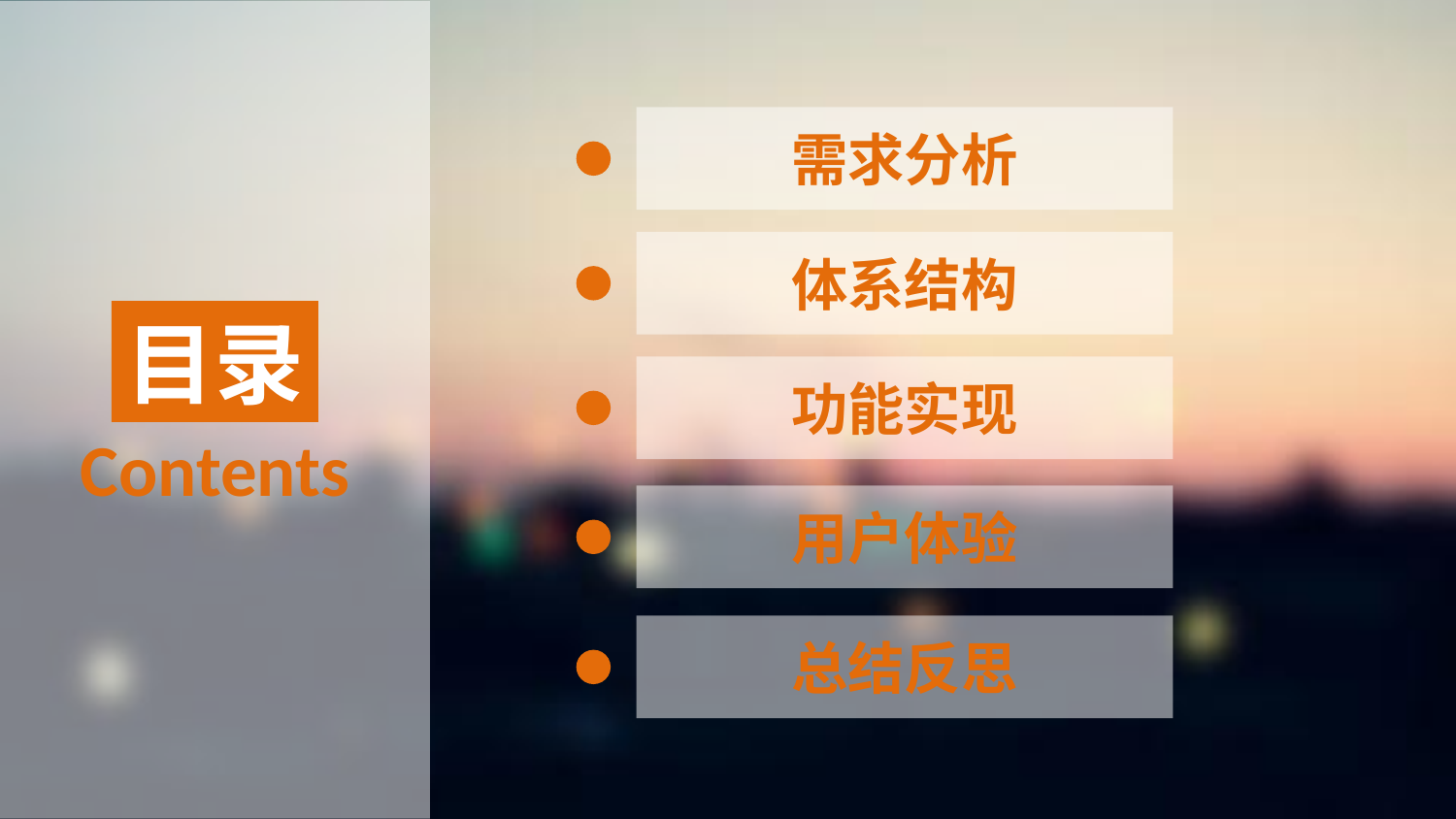

需求分析

体系结构

目录
功能实现

Contents
用户体验

总结反思